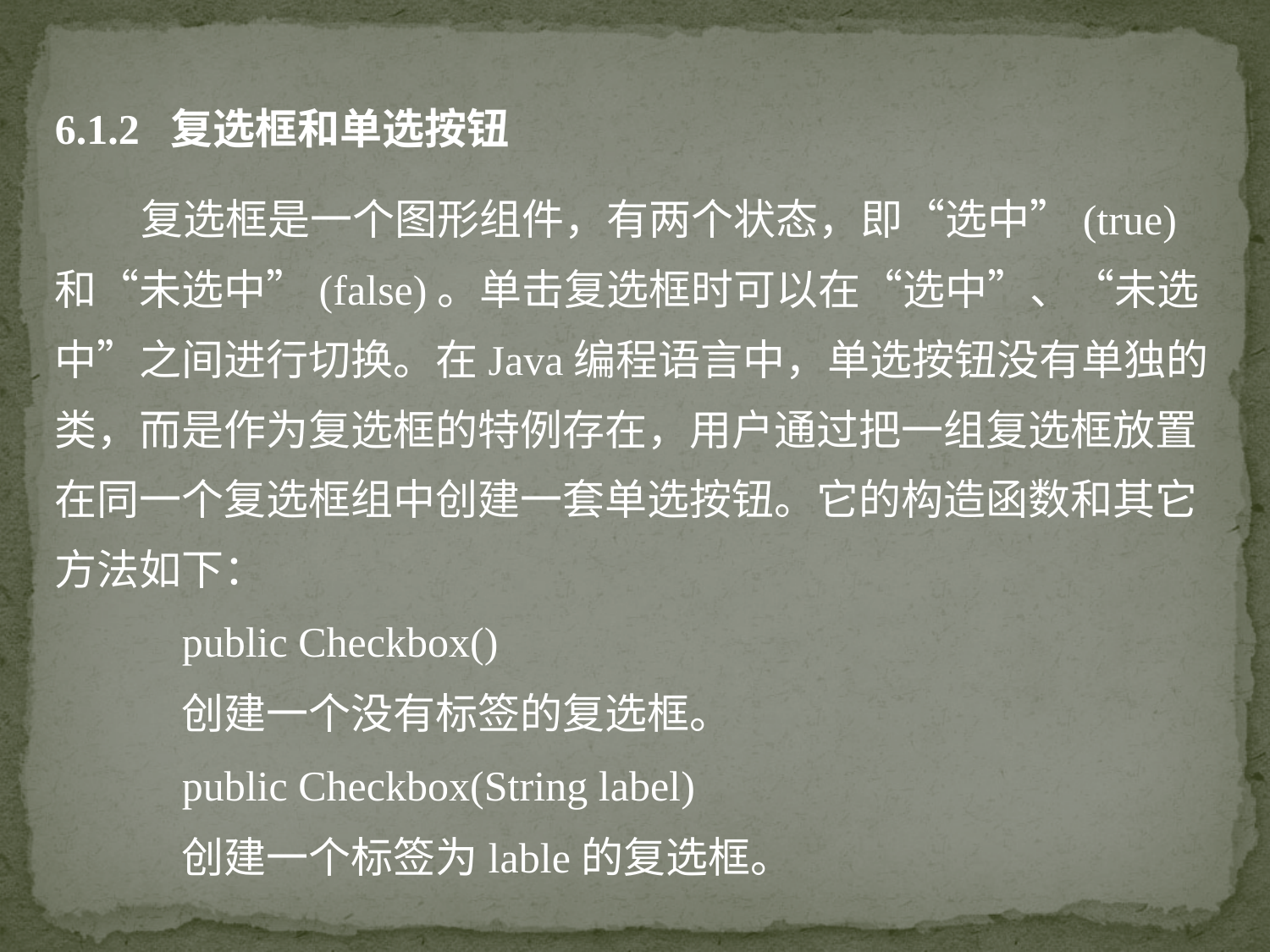

6.1.2  复选框和单选按钮
        复选框是一个图形组件，有两个状态，即“选中”(true)和“未选中”(false)。单击复选框时可以在“选中”、“未选中”之间进行切换。在Java编程语言中，单选按钮没有单独的类，而是作为复选框的特例存在，用户通过把一组复选框放置在同一个复选框组中创建一套单选按钮。它的构造函数和其它方法如下：
public Checkbox()
创建一个没有标签的复选框。
public Checkbox(String label)
创建一个标签为lable的复选框。